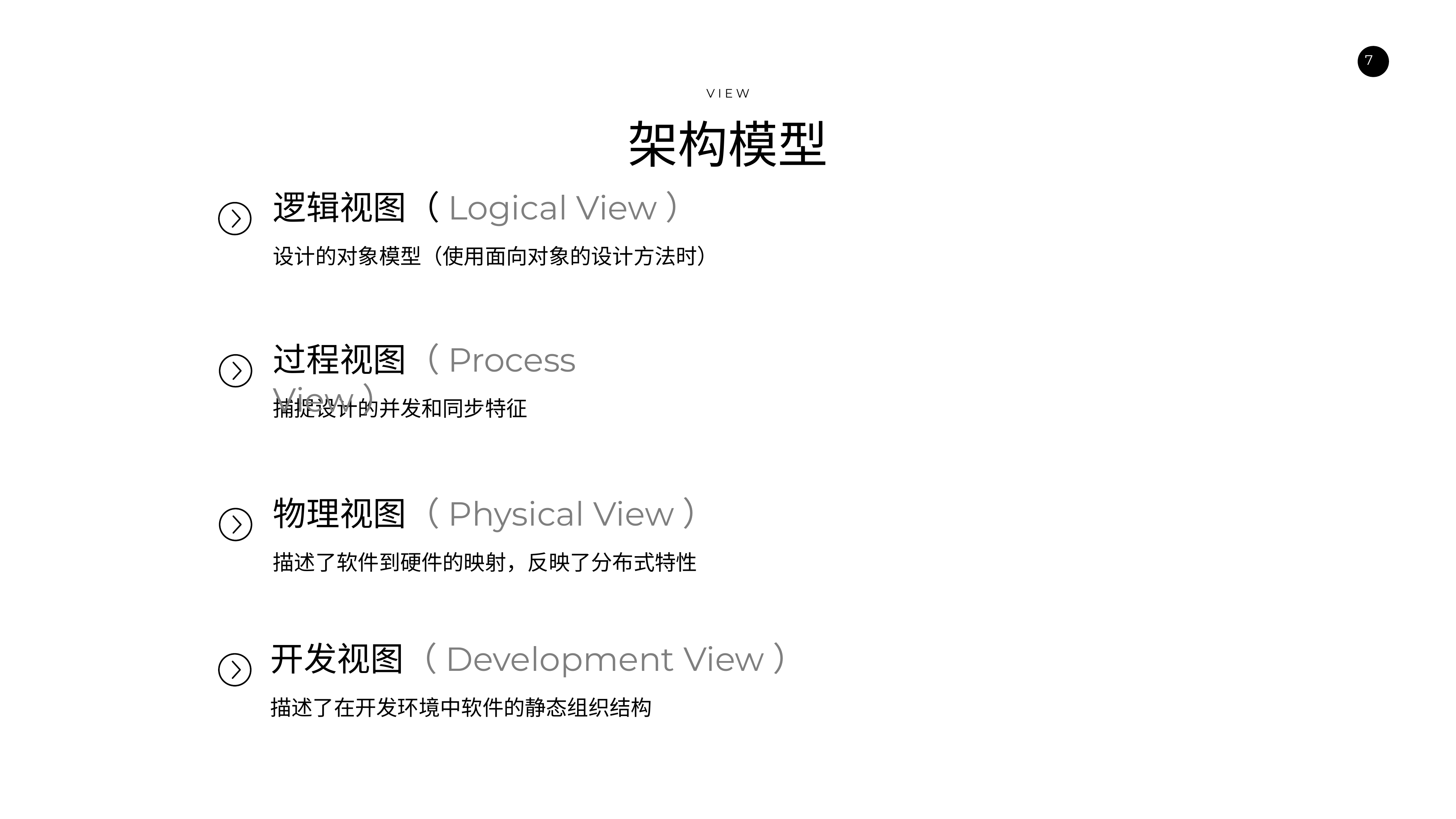

V I E W
架构模型
逻辑视图（Logical View）

设计的对象模型（使用面向对象的设计方法时）
过程视图（Process View）

捕捉设计的并发和同步特征
物理视图（Physical View）

描述了软件到硬件的映射，反映了分布式特性
开发视图（Development View）

描述了在开发环境中软件的静态组织结构